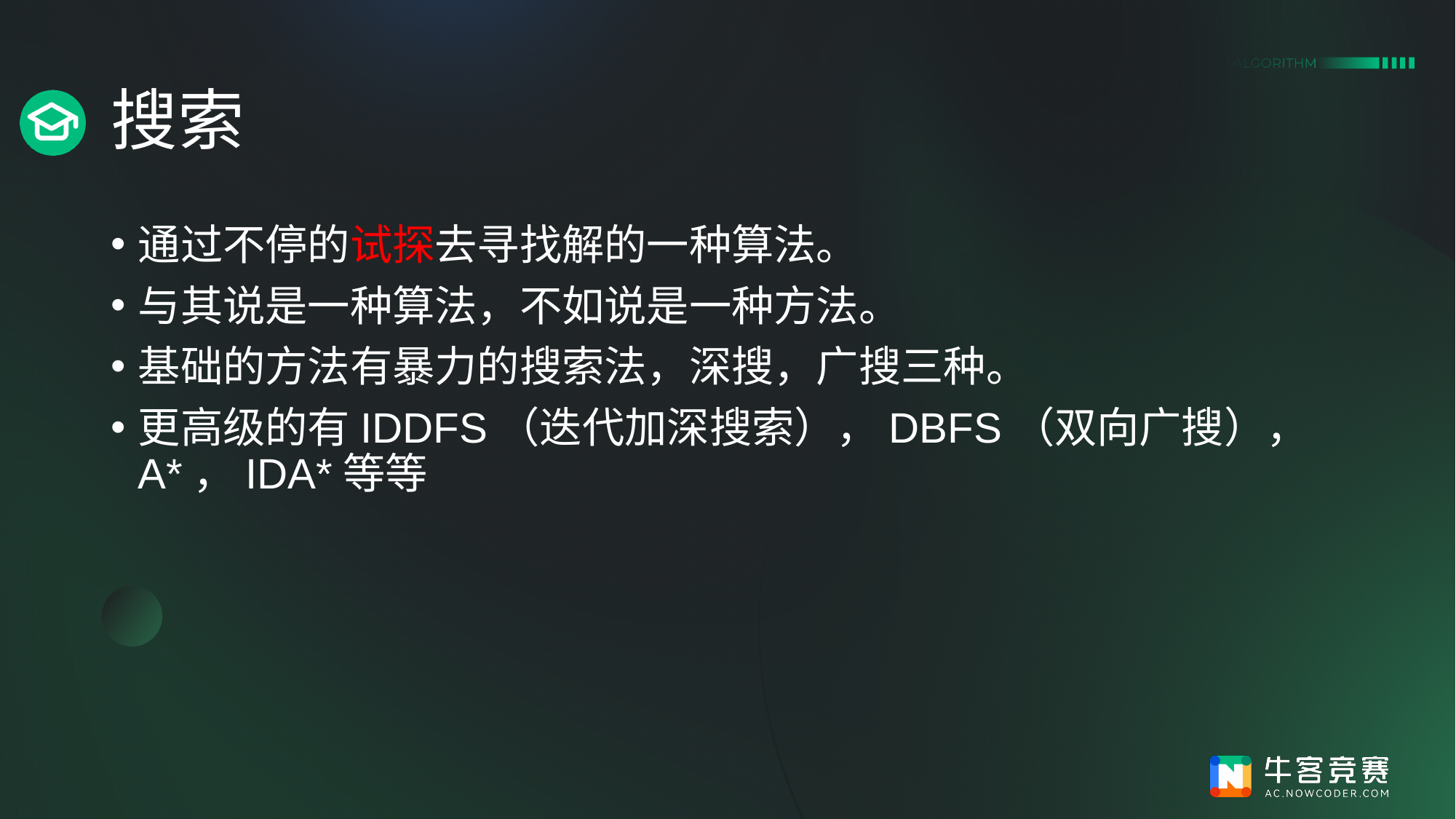

# 搜索
通过不停的试探去寻找解的一种算法。
与其说是一种算法，不如说是一种方法。
基础的方法有暴力的搜索法，深搜，广搜三种。
更高级的有IDDFS（迭代加深搜索），DBFS（双向广搜），A*，IDA*等等